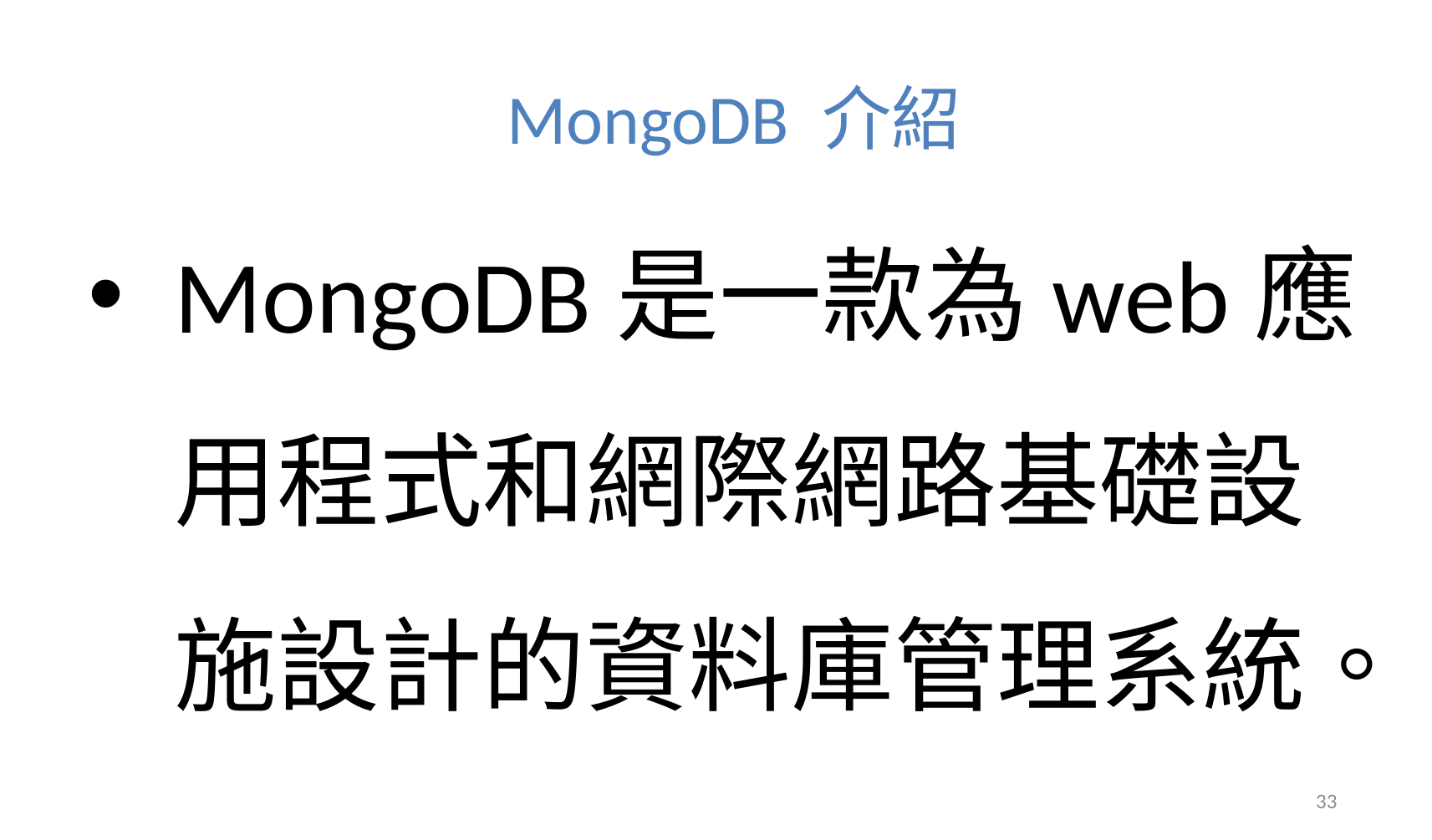

# MongoDB 介紹
MongoDB是一款為web應用程式和網際網路基礎設施設計的資料庫管理系統。

提出的是文檔，集合的概念，使用BSON（類JSON）作為其數據模型結構

易伸縮自動故障轉移。易伸縮指的是提供分片能力

33